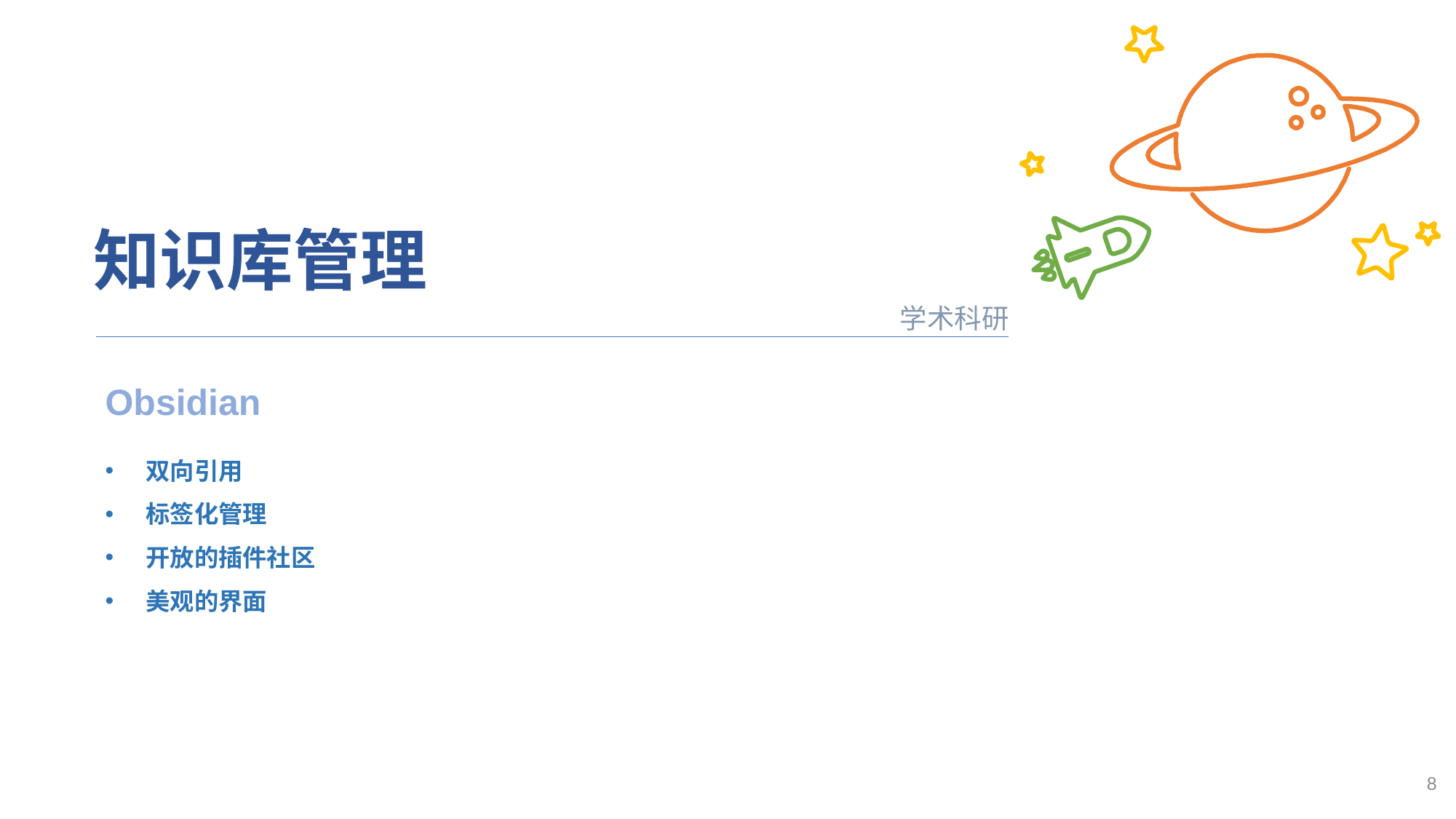

知识库管理
学术科研

Obsidian
双向引用
标签化管理
开放的插件社区
美观的界面
8